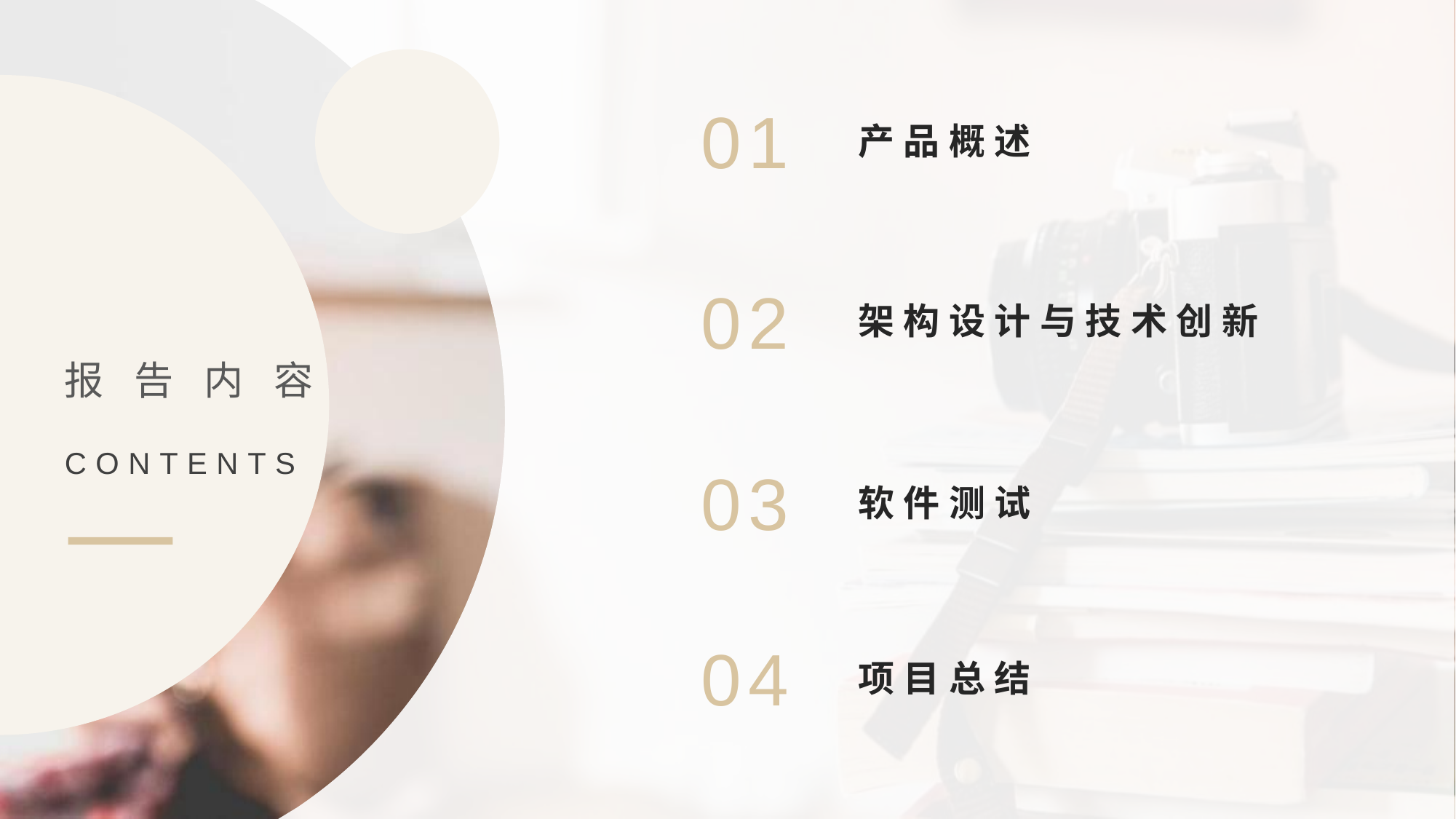

01
产品概述
02
架构设计与技术创新
报告内容
CONTENTS
03
软件测试

04
项目总结